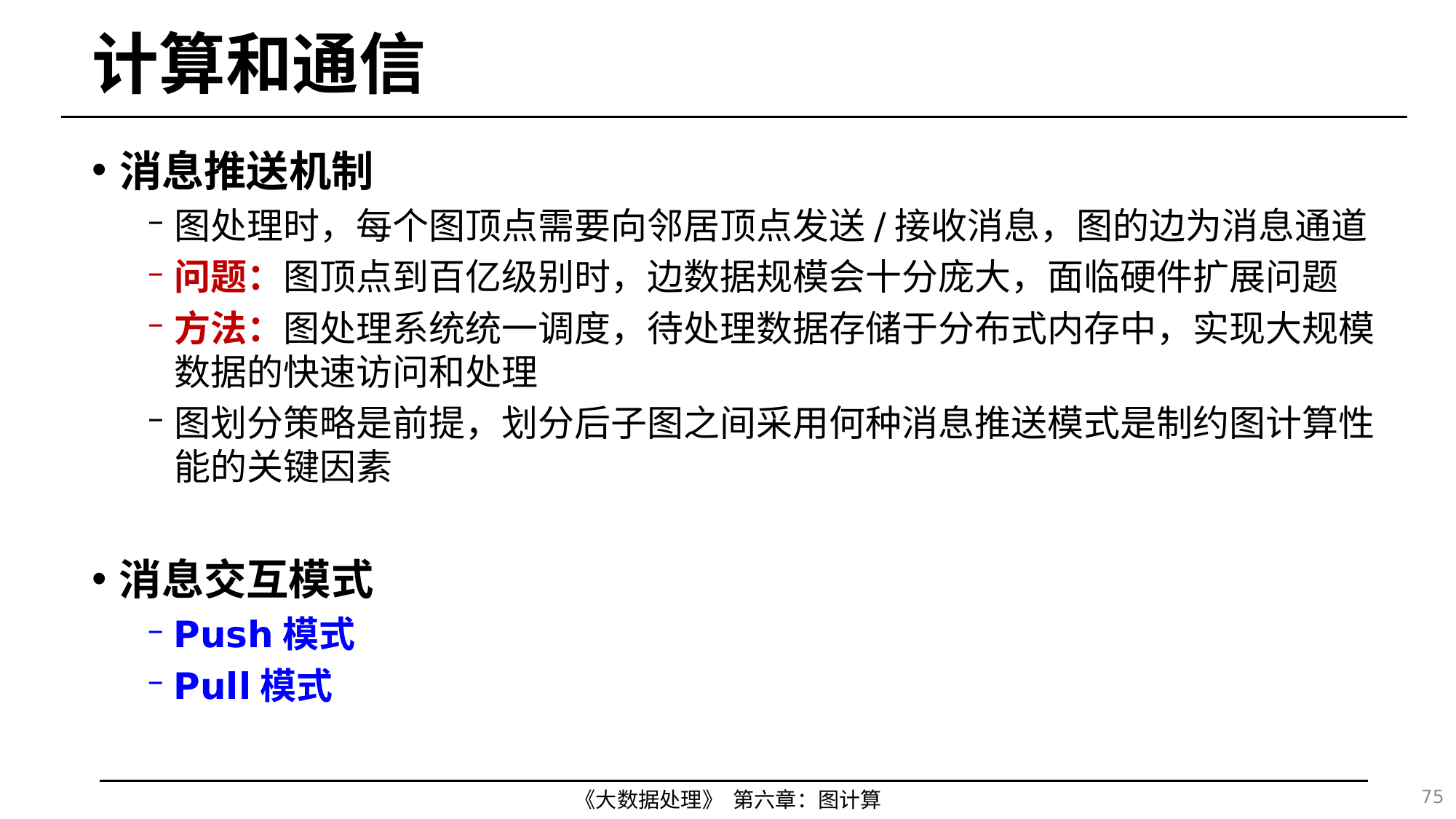

# 计算和通信
消息推送机制
图处理时，每个图顶点需要向邻居顶点发送/接收消息，图的边为消息通道
问题：图顶点到百亿级别时，边数据规模会十分庞大，面临硬件扩展问题
方法：图处理系统统一调度，待处理数据存储于分布式内存中，实现大规模数据的快速访问和处理
图划分策略是前提，划分后子图之间采用何种消息推送模式是制约图计算性能的关键因素
消息交互模式
Push模式
Pull模式

75